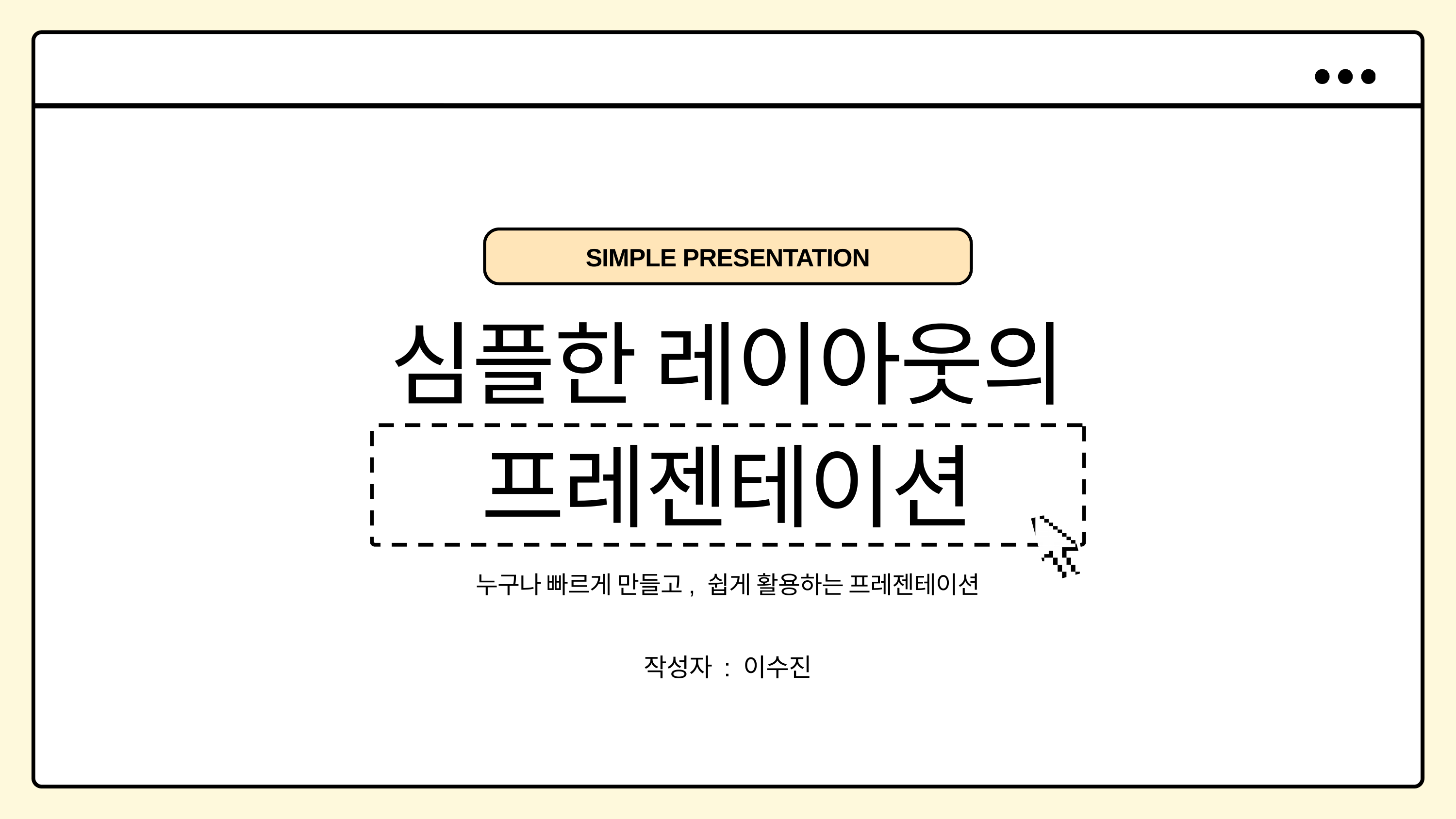

SIMPLE PRESENTATION
심플한 레이아웃의
프레젠테이션

누구나 빠르게 만들고, 쉽게 활용하는 프레젠테이션
작성자 : 이수진